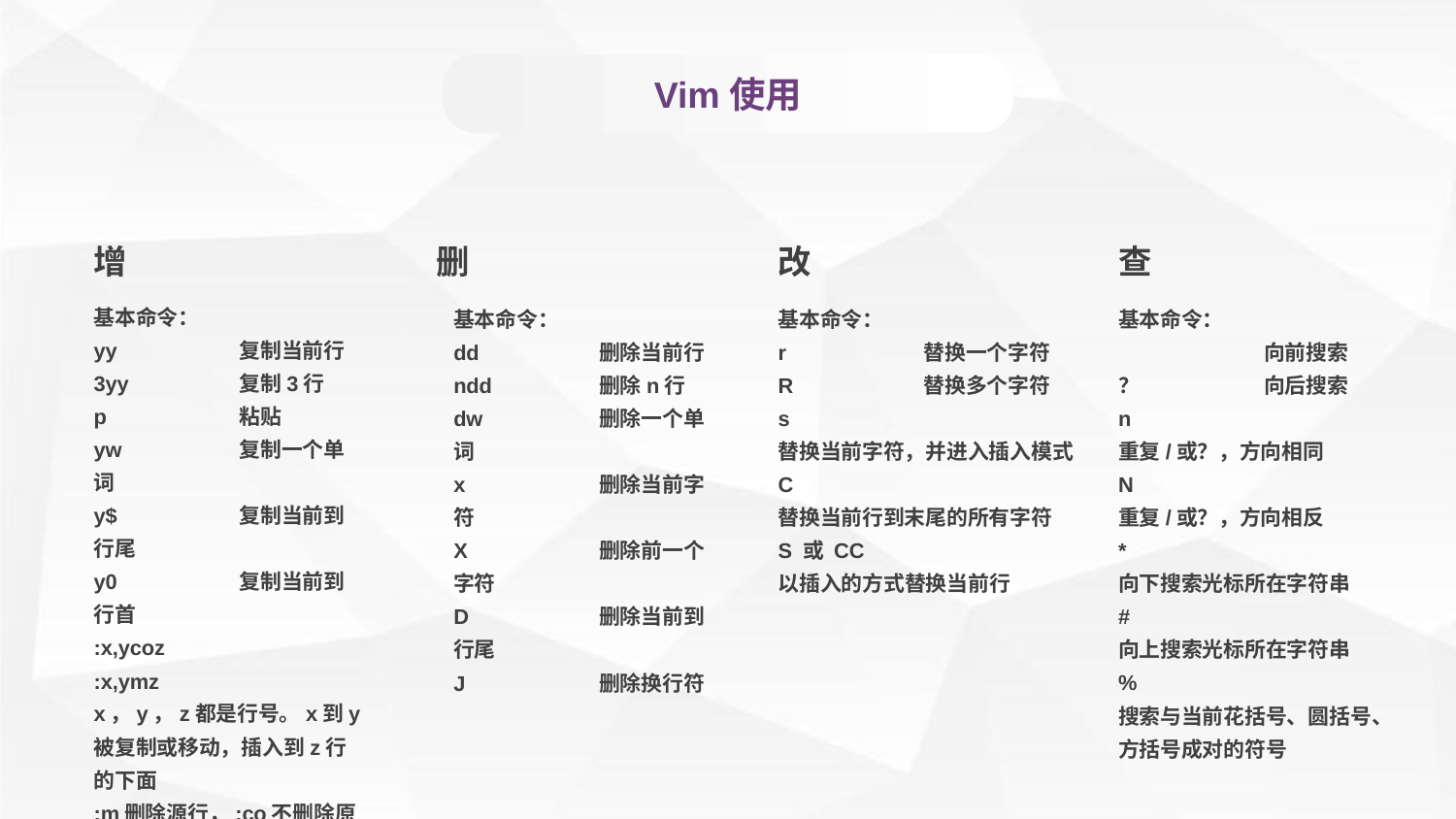

Vim使用
增
删
改
查
基本命令：
yy	复制当前行
3yy	复制3行
p	粘贴
yw	复制一个单词
y$	复制当前到行尾
y0	复制当前到行首
:x,ycoz
:x,ymz
x，y，z都是行号。x到y被复制或移动，插入到z行的下面
:m删除源行，:co不删除原始行
基本命令：
dd	删除当前行
ndd	删除n行
dw	删除一个单词
x	删除当前字符
X	删除前一个字符
D	删除当前到行尾
J	删除换行符

基本命令：
r	替换一个字符
R	替换多个字符
s
替换当前字符，并进入插入模式
C
替换当前行到末尾的所有字符
S 或 CC
以插入的方式替换当前行
基本命令：
	向前搜索
？	向后搜索
n
重复/或？，方向相同
N
重复/或？，方向相反
*
向下搜索光标所在字符串
#
向上搜索光标所在字符串
%
搜索与当前花括号、圆括号、方括号成对的符号